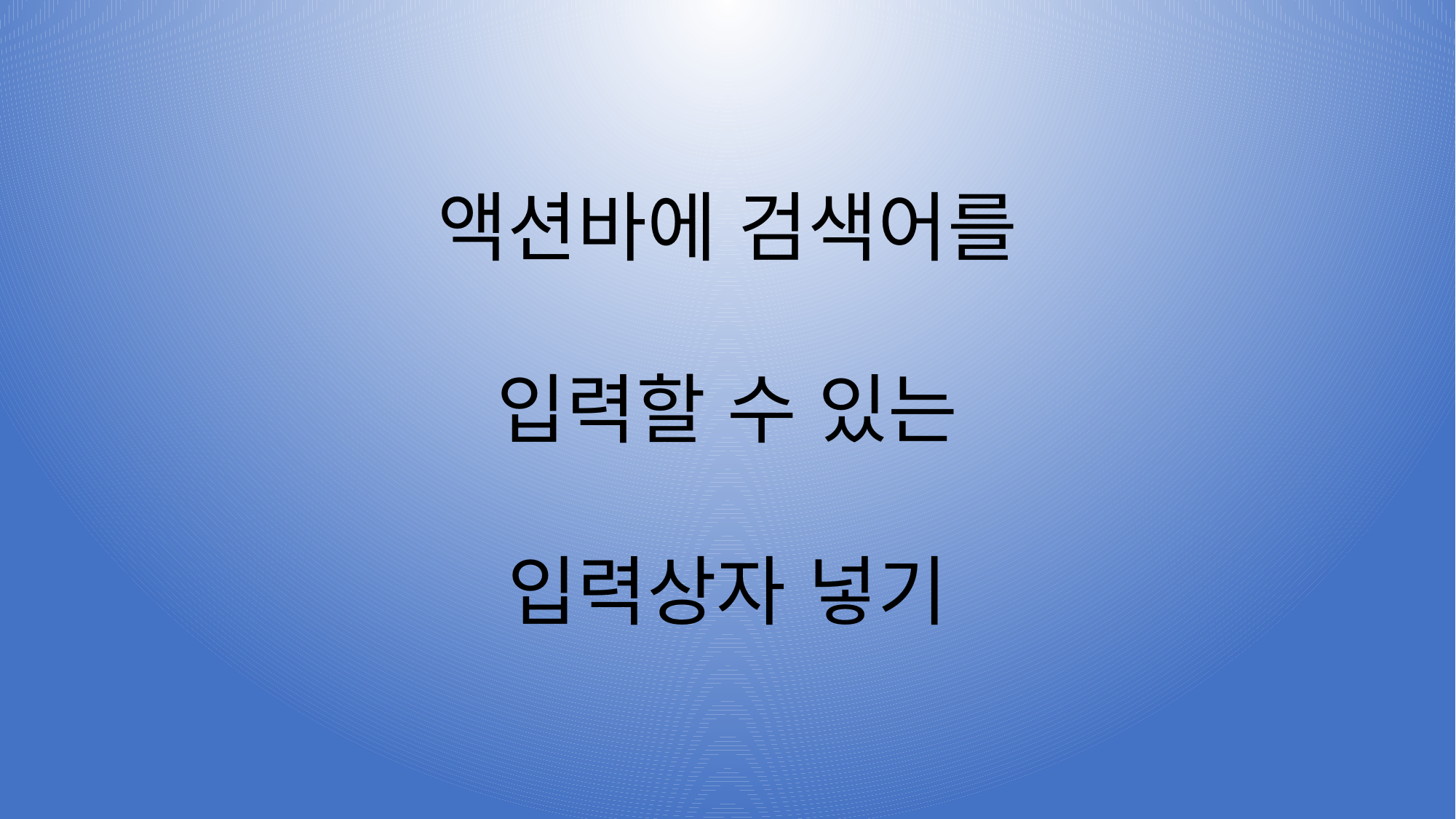

액션바에 검색어를

입력할 수 있는

입력상자 넣기